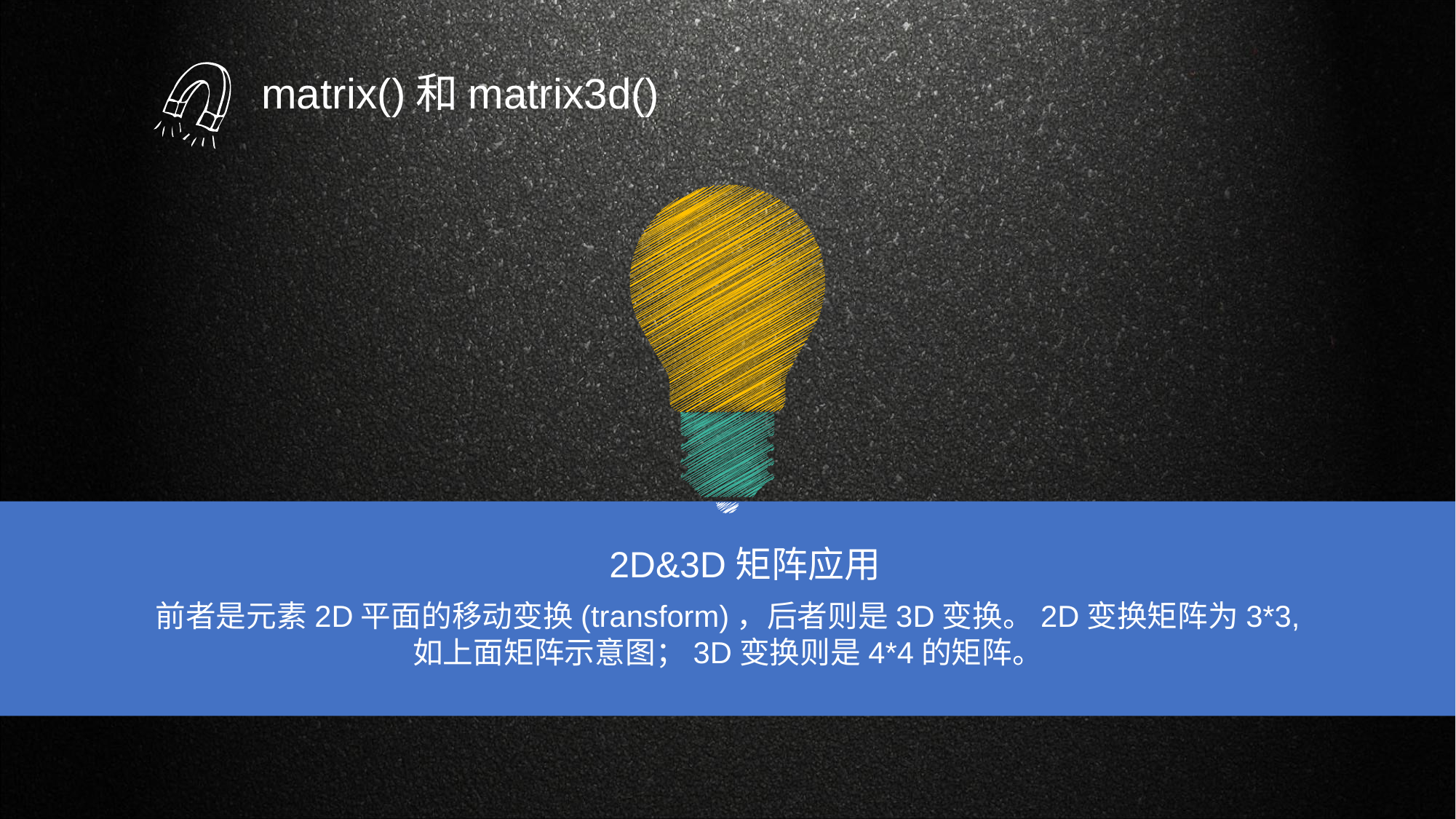

matrix()和matrix3d()

          2D&3D矩阵应用
前者是元素2D平面的移动变换(transform)，后者则是3D变换。2D变换矩阵为3*3, 如上面矩阵示意图；3D变换则是4*4的矩阵。